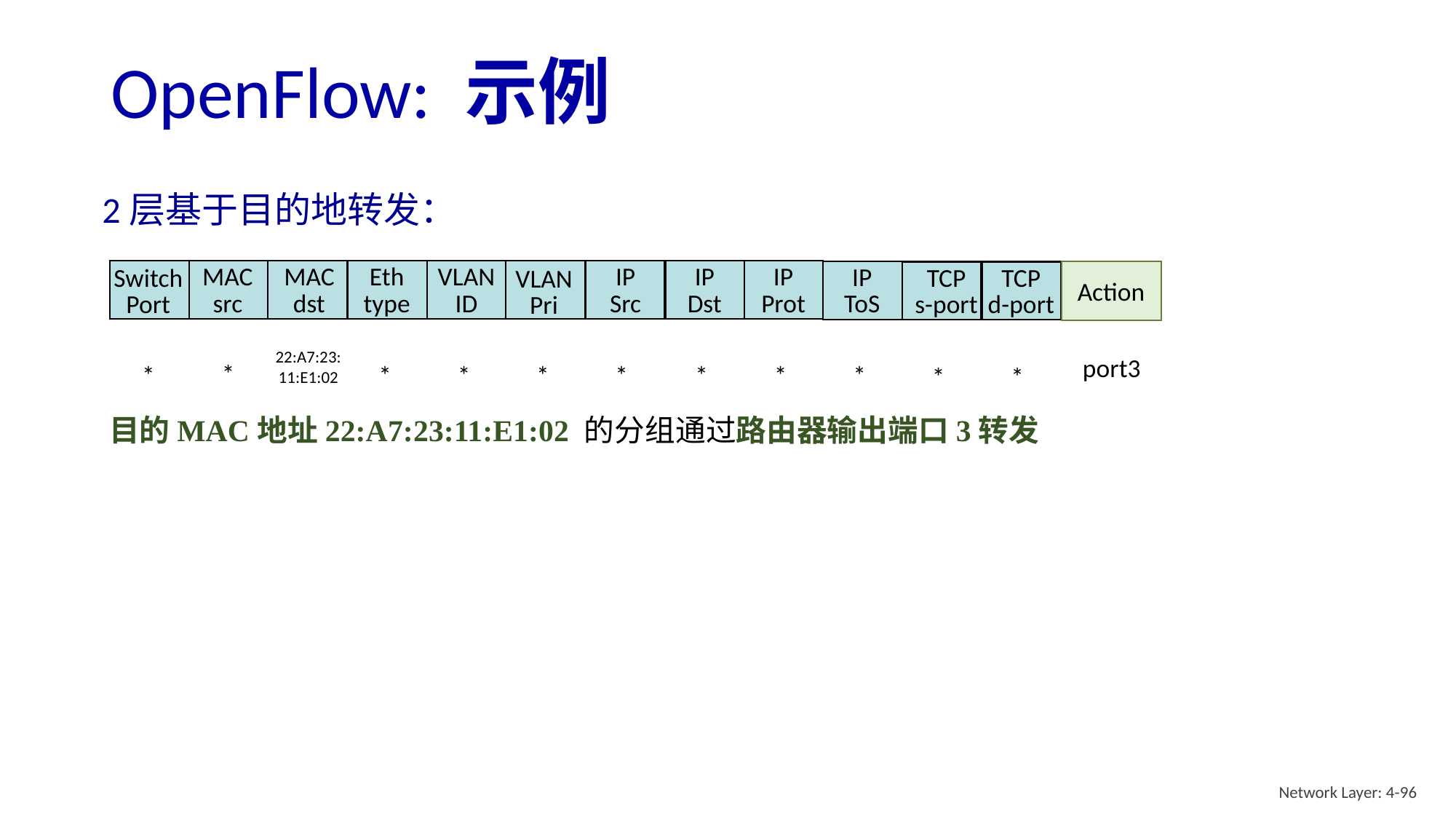

# OpenFlow: 示例
2层基于目的地转发：
MAC
src
MAC
dst
Eth
type
VLAN
ID
IP
Src
IP
Dst
IP
Prot

IP
ToS
TCP
s-port
TCP
d-port
Switch
Port

VLAN
Pri
Action
22:A7:23:
11:E1:02
port3
*
*
*
*
*
*
*
*
*
*
*
目的MAC地址22:A7:23:11:E1:02 的分组通过路由器输出端口3转发
Network Layer: 4-96